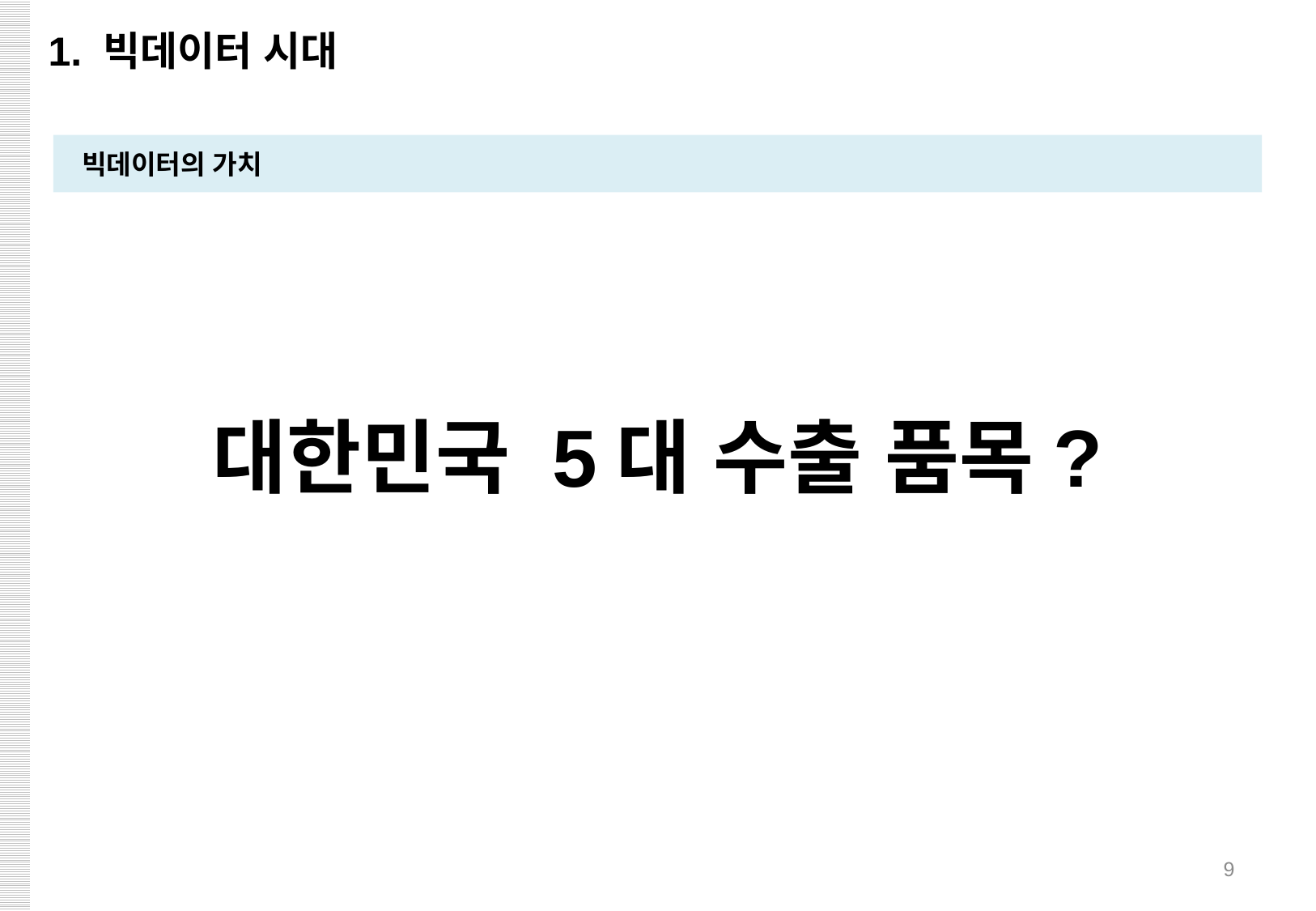

1. 빅데이터 시대
빅데이터의 가치
대한민국 5대 수출 품목?